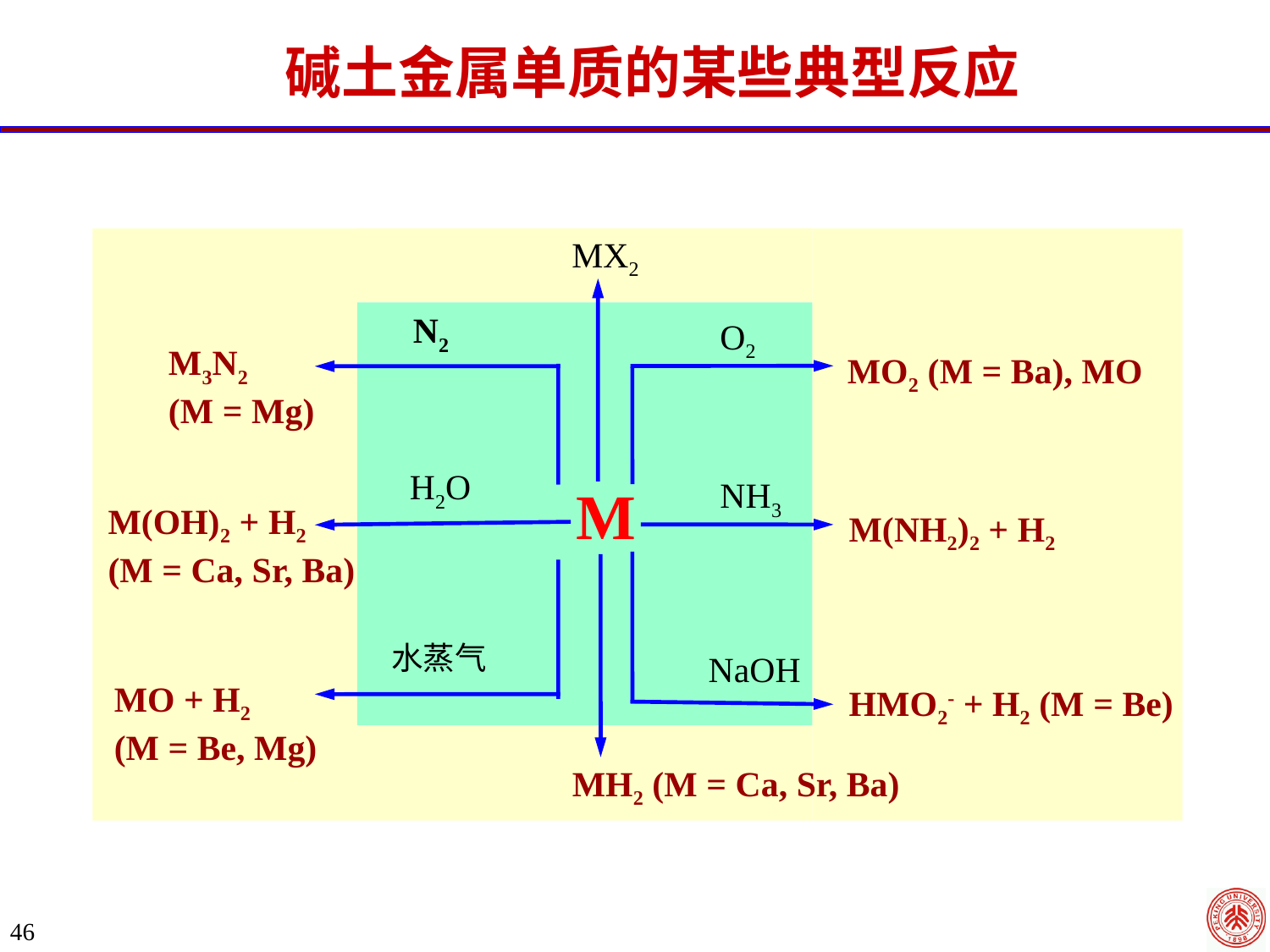

碱土金属单质的某些典型反应

MX2

N2
O2

H2O
NH3
M

水蒸气
NaOH

M3N2
(M = Mg)
MO2 (M = Ba), MO
M(OH)2 + H2
(M = Ca, Sr, Ba)
M(NH2)2 + H2
MO + H2
(M = Be, Mg)
HMO2- + H2 (M = Be)

MH2 (M = Ca, Sr, Ba)
46